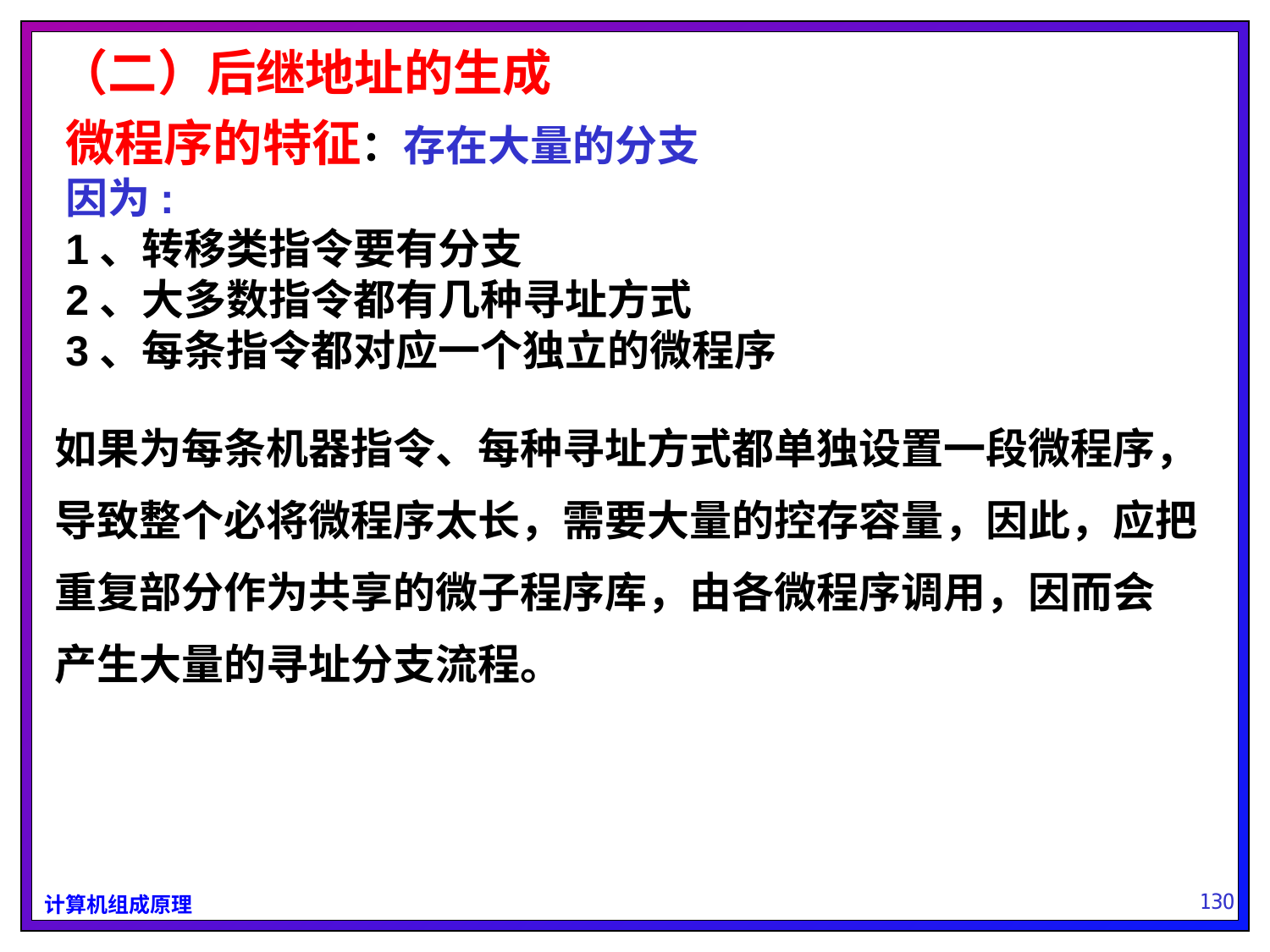

（二）后继地址的生成
微程序的特征：存在大量的分支
因为:
1、转移类指令要有分支
2、大多数指令都有几种寻址方式
3、每条指令都对应一个独立的微程序
如果为每条机器指令、每种寻址方式都单独设置一段微程序，
导致整个必将微程序太长，需要大量的控存容量，因此，应把
重复部分作为共享的微子程序库，由各微程序调用，因而会
产生大量的寻址分支流程。